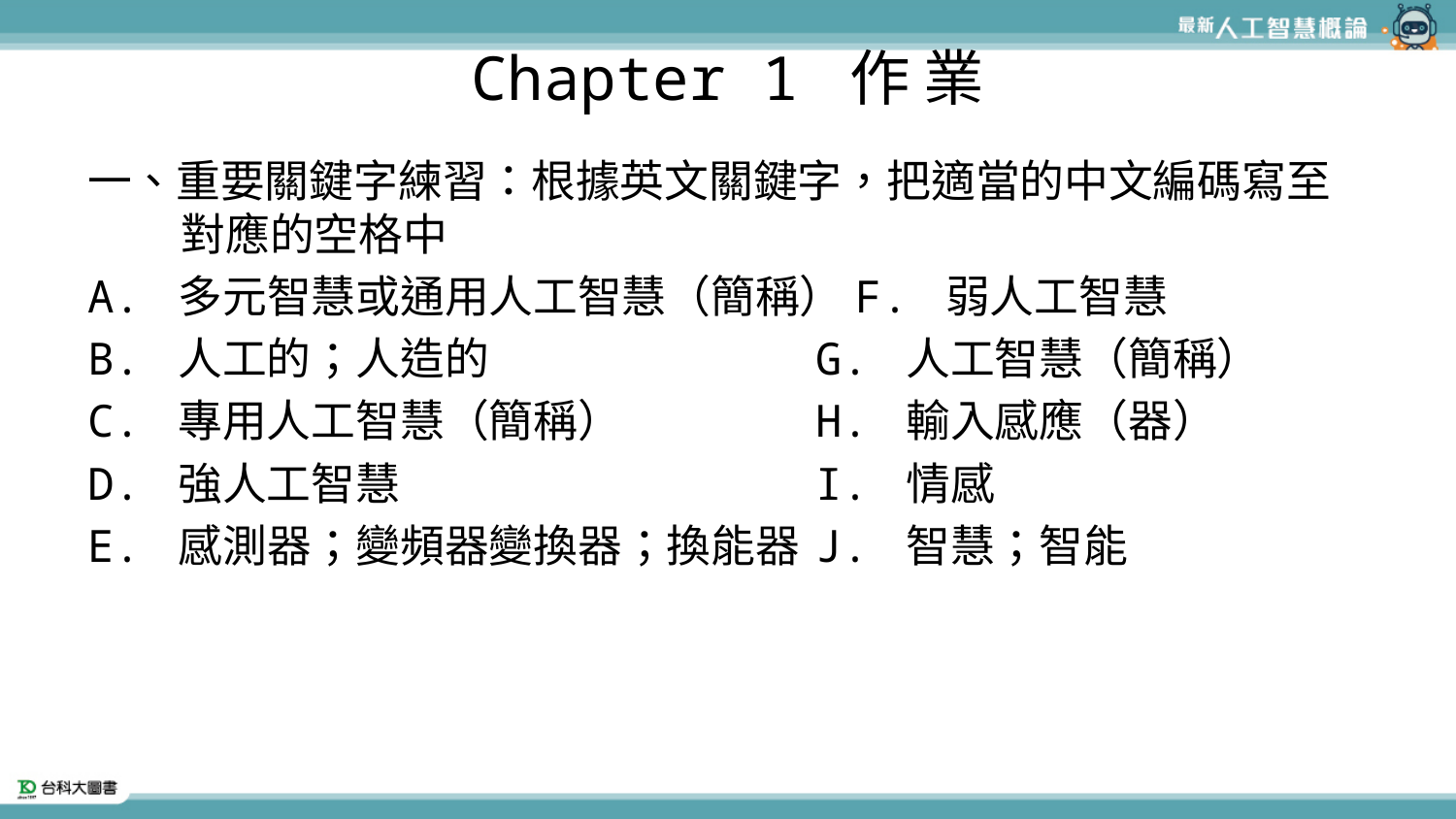

# Chapter 1 作 業
一、重要關鍵字練習：根據英文關鍵字，把適當的中文編碼寫至對應的空格中
A. 多元智慧或通用人工智慧（簡稱）F. 弱人工智慧
B. 人工的；人造的 			G. 人工智慧（簡稱）
C. 專用人工智慧（簡稱）		H. 輸入感應（器）
D. 強人工智慧 			I. 情感
E. 感測器；變頻器變換器；換能器 	J. 智慧；智能